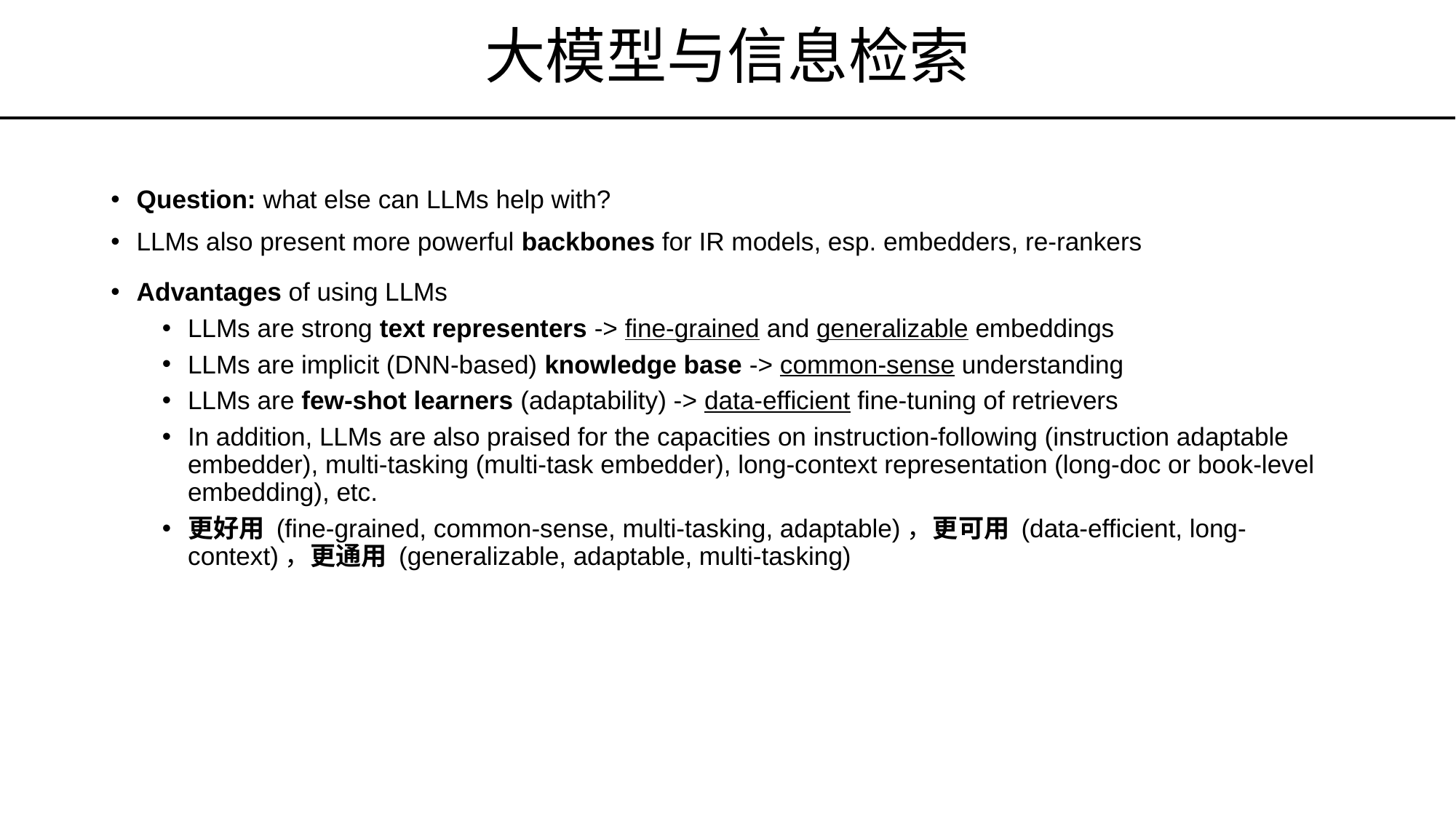

# 大模型与信息检索
Question: what else can LLMs help with?
LLMs also present more powerful backbones for IR models, esp. embedders, re-rankers
Advantages of using LLMs
LLMs are strong text representers -> fine-grained and generalizable embeddings
LLMs are implicit (DNN-based) knowledge base -> common-sense understanding
LLMs are few-shot learners (adaptability) -> data-efficient fine-tuning of retrievers
In addition, LLMs are also praised for the capacities on instruction-following (instruction adaptable embedder), multi-tasking (multi-task embedder), long-context representation (long-doc or book-level embedding), etc.
更好用 (fine-grained, common-sense, multi-tasking, adaptable)，更可用 (data-efficient, long-context)，更通用 (generalizable, adaptable, multi-tasking)